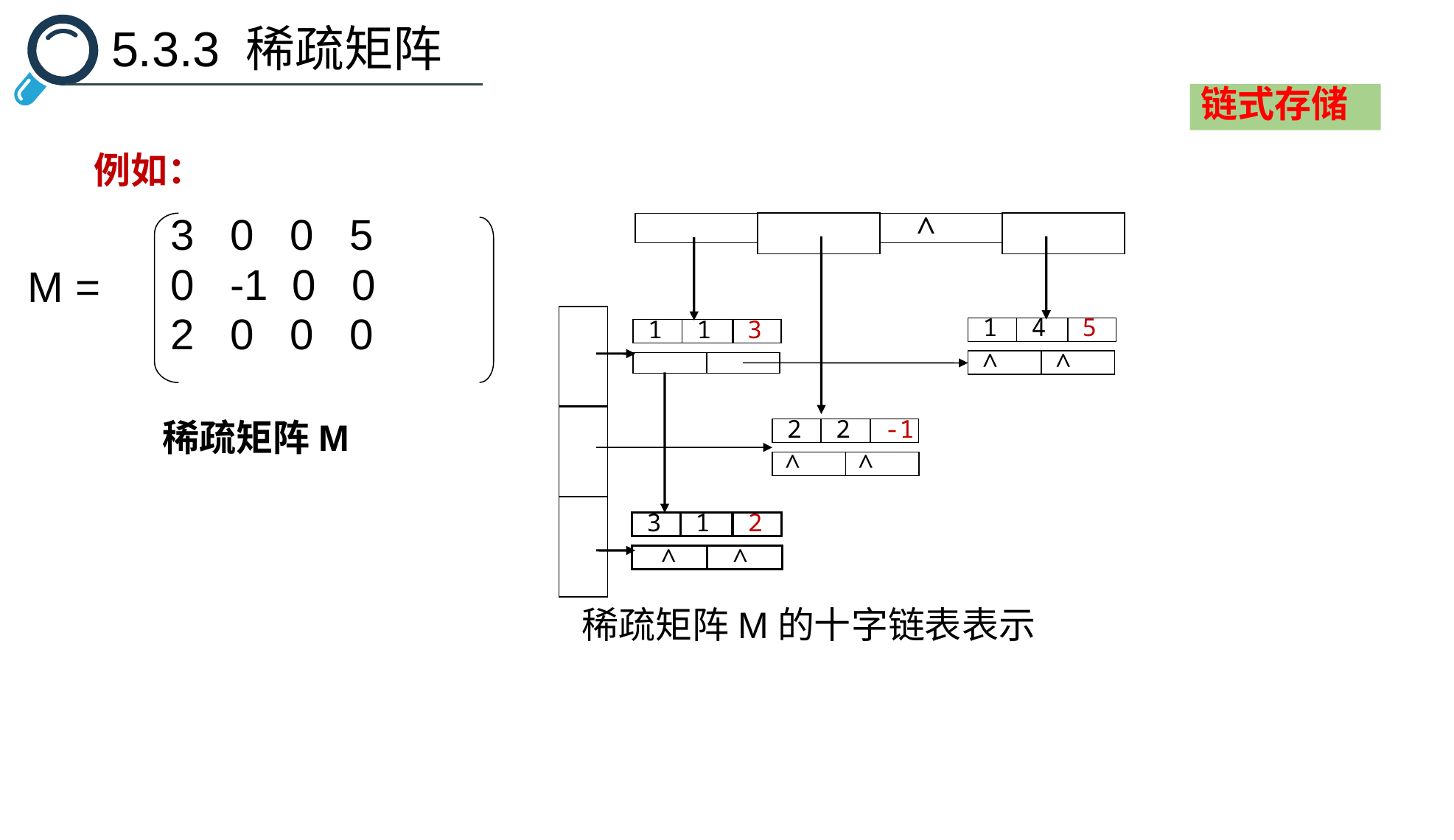

5.3.3 稀疏矩阵
链式存储
例如：

3   0   0   5
0   -1  0   0
2   0   0   0

M =
  稀疏矩阵M

  ∧

 1
 4
 5
 ∧
 ∧
 1
 1
 3

 2
 2
 -1

 ∧
 ∧
 3
 1
 2
  ∧
  ∧

稀疏矩阵M的十字链表表示